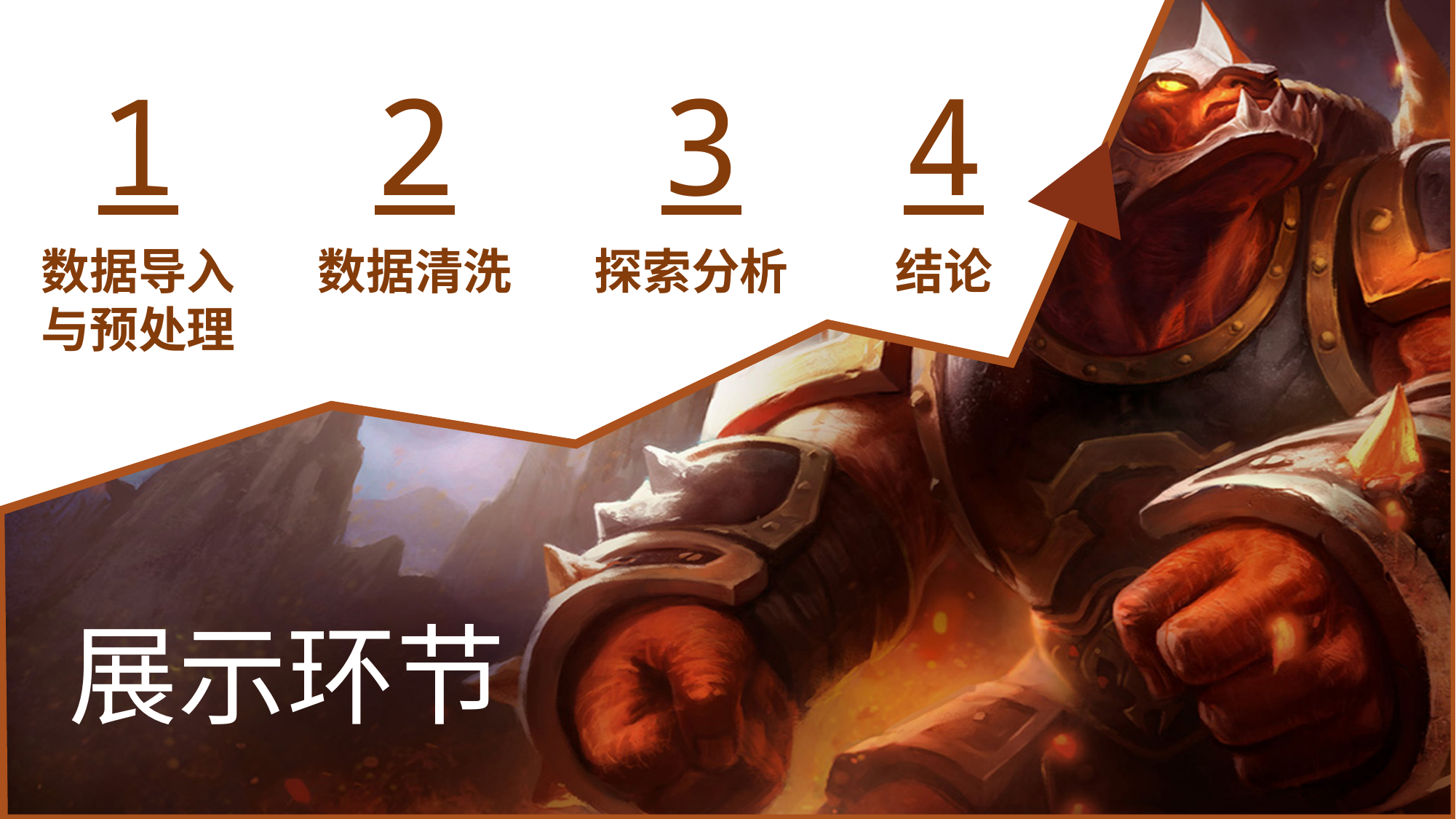

1
数据导入与预处理
2
数据清洗
3
探索分析
4
结论

展示环节